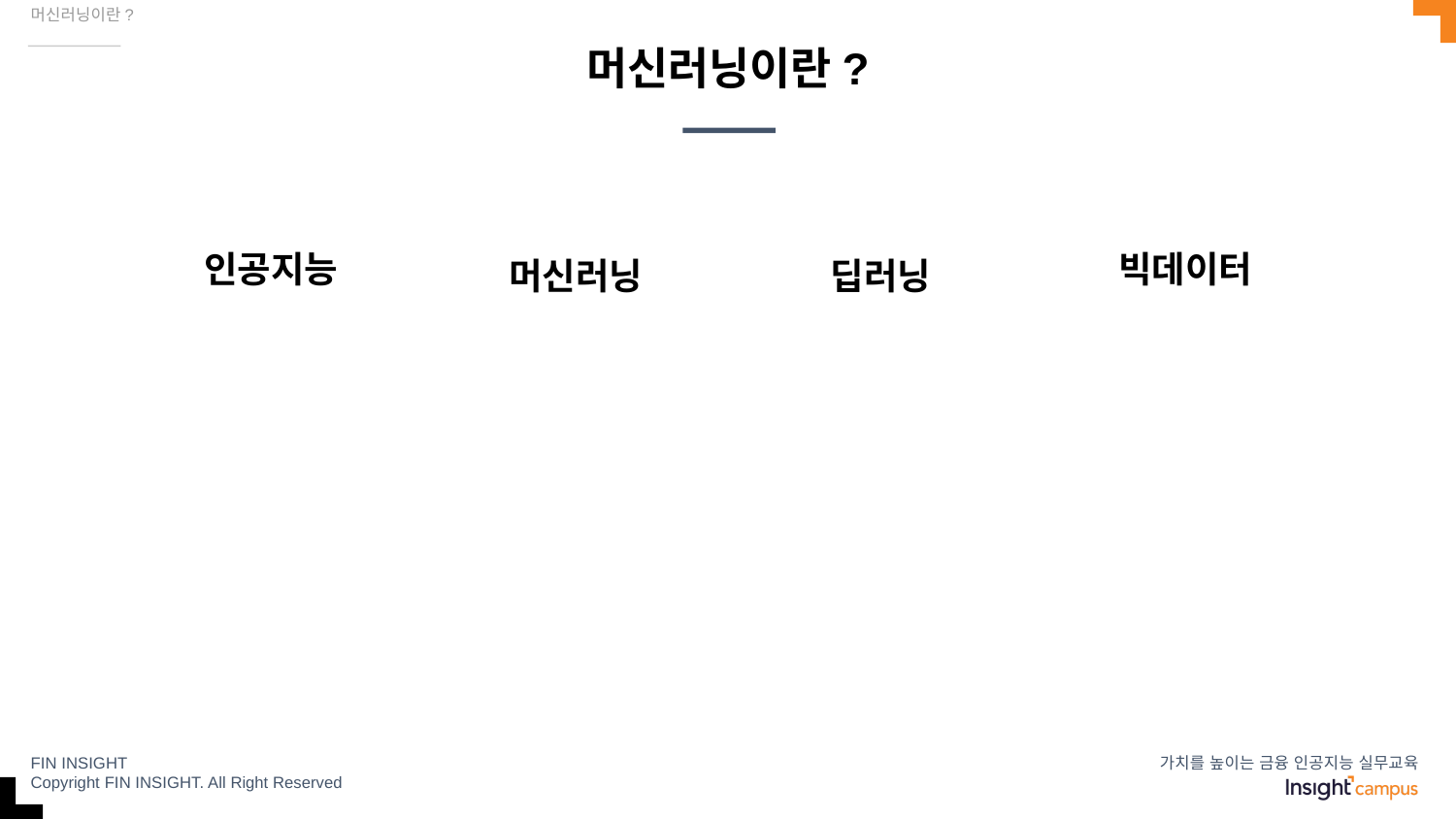

머신러닝이란?
# 머신러닝이란?
인공지능
빅데이터
머신러닝
딥러닝